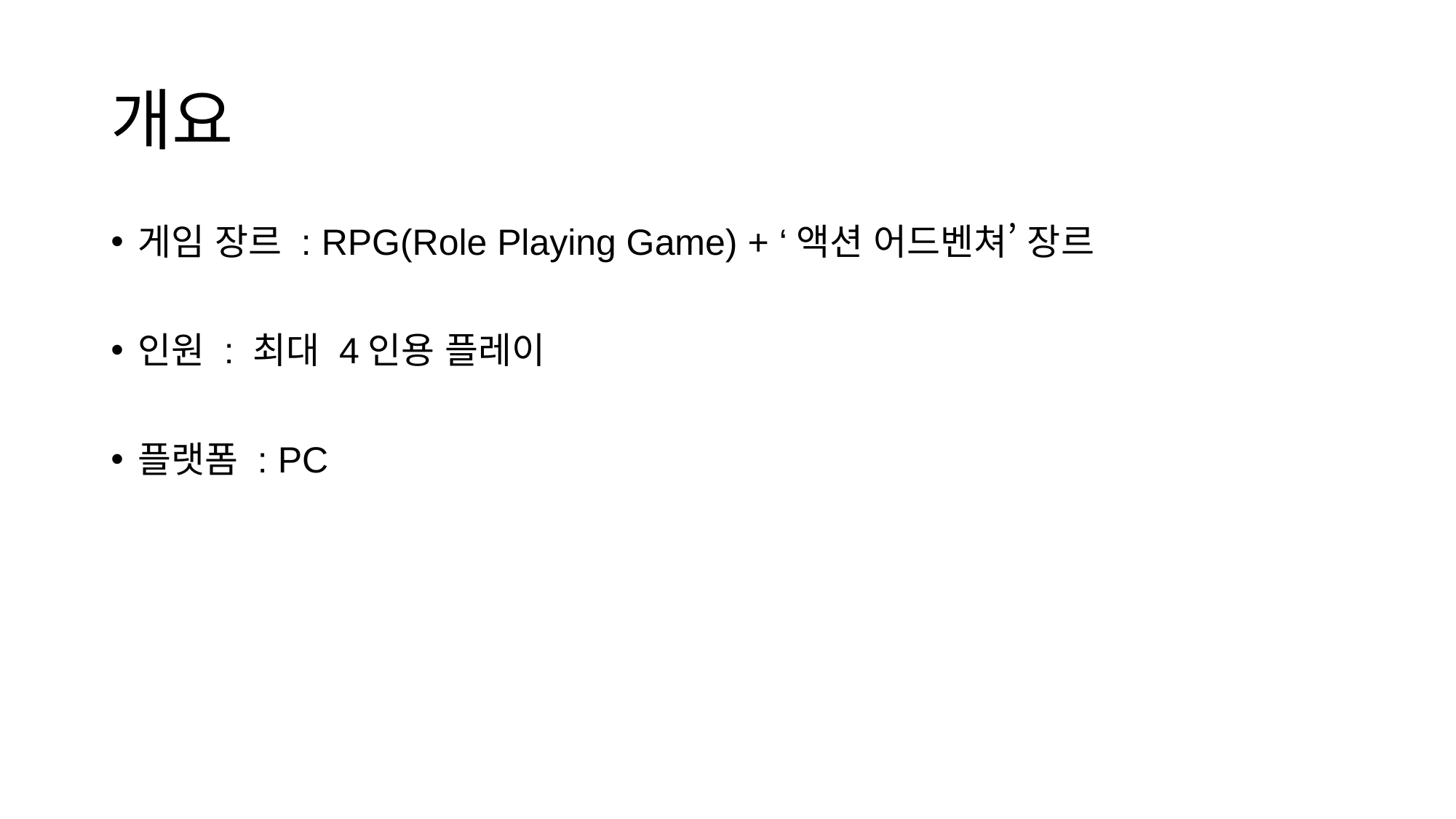

# 개요
게임 장르 : RPG(Role Playing Game) + ‘액션 어드벤쳐’ 장르

인원 : 최대 4인용 플레이

플랫폼 : PC